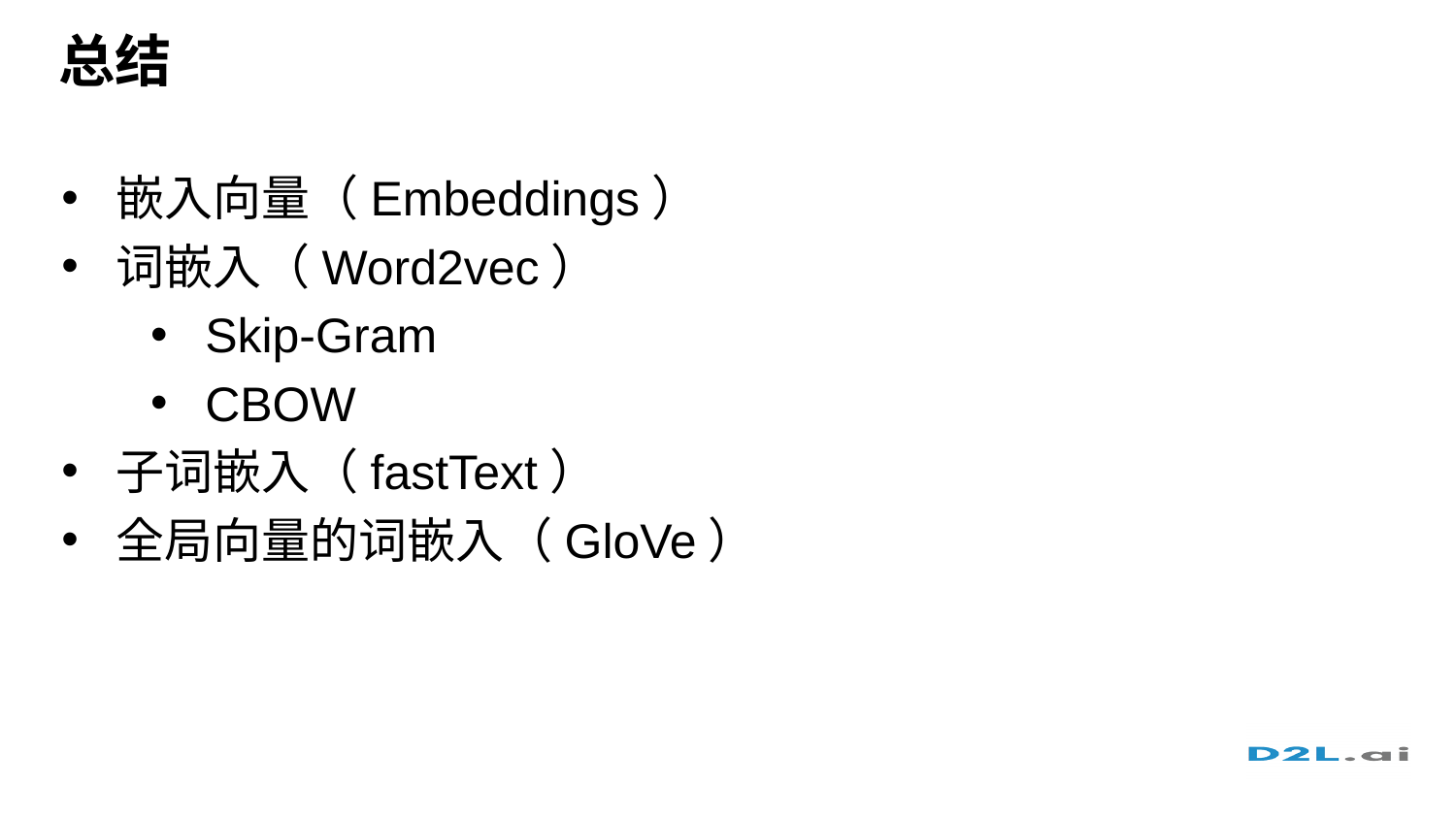

# 总结
嵌入向量（Embeddings）
词嵌入（Word2vec）
Skip-Gram
CBOW
子词嵌入（fastText）
全局向量的词嵌入（GloVe）